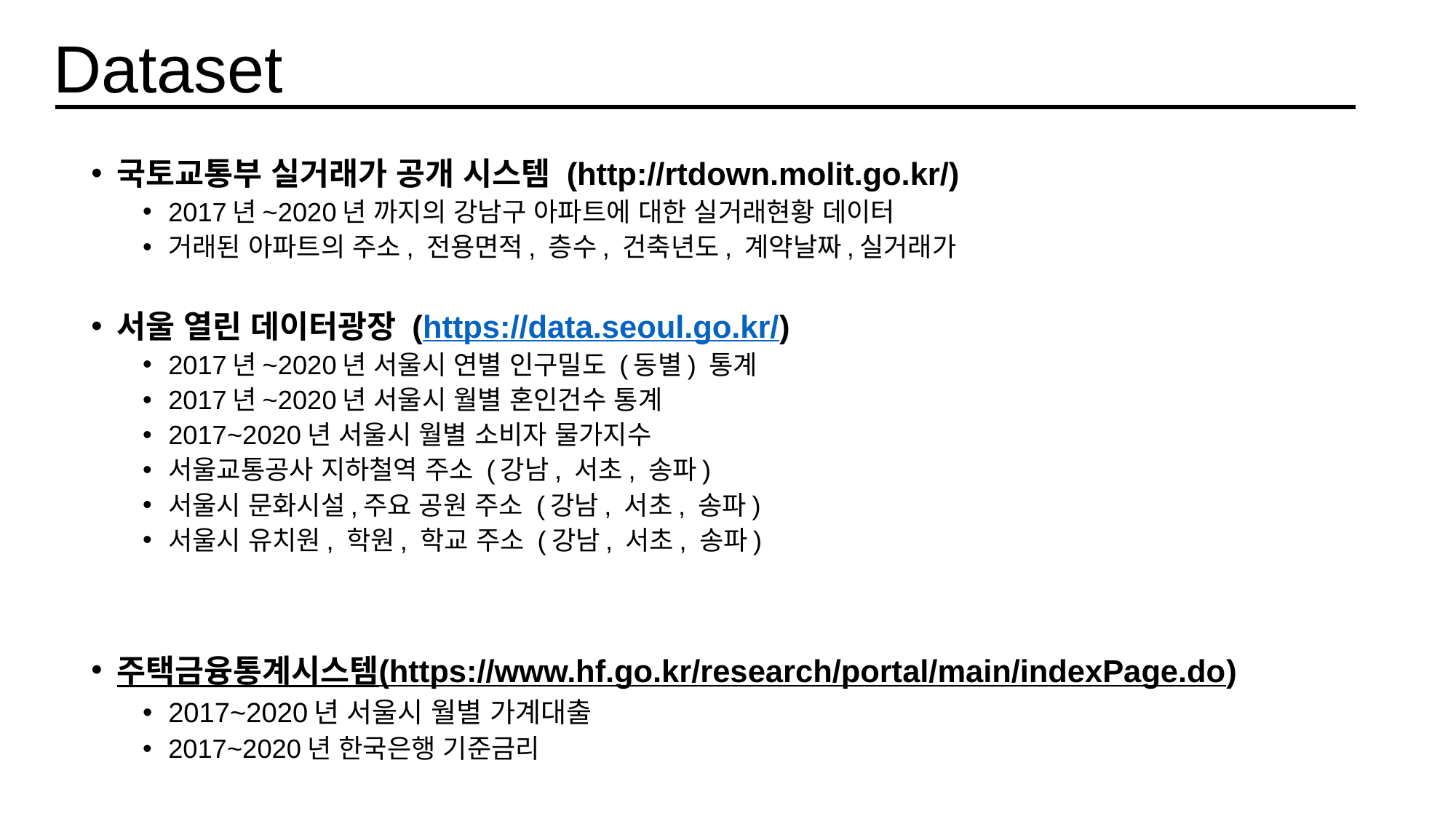

Dataset
국토교통부 실거래가 공개 시스템 (http://rtdown.molit.go.kr/)
2017년~2020년 까지의 강남구 아파트에 대한 실거래현황 데이터
거래된 아파트의 주소, 전용면적, 층수, 건축년도, 계약날짜,실거래가

서울 열린 데이터광장 (https://data.seoul.go.kr/)
2017년~2020년 서울시 연별 인구밀도 (동별) 통계
2017년~2020년 서울시 월별 혼인건수 통계
2017~2020년 서울시 월별 소비자 물가지수
서울교통공사 지하철역 주소 (강남, 서초, 송파)
서울시 문화시설,주요 공원 주소 (강남, 서초, 송파)
서울시 유치원, 학원, 학교 주소 (강남, 서초, 송파)

주택금융통계시스템(https://www.hf.go.kr/research/portal/main/indexPage.do)
2017~2020년 서울시 월별 가계대출
2017~2020년 한국은행 기준금리